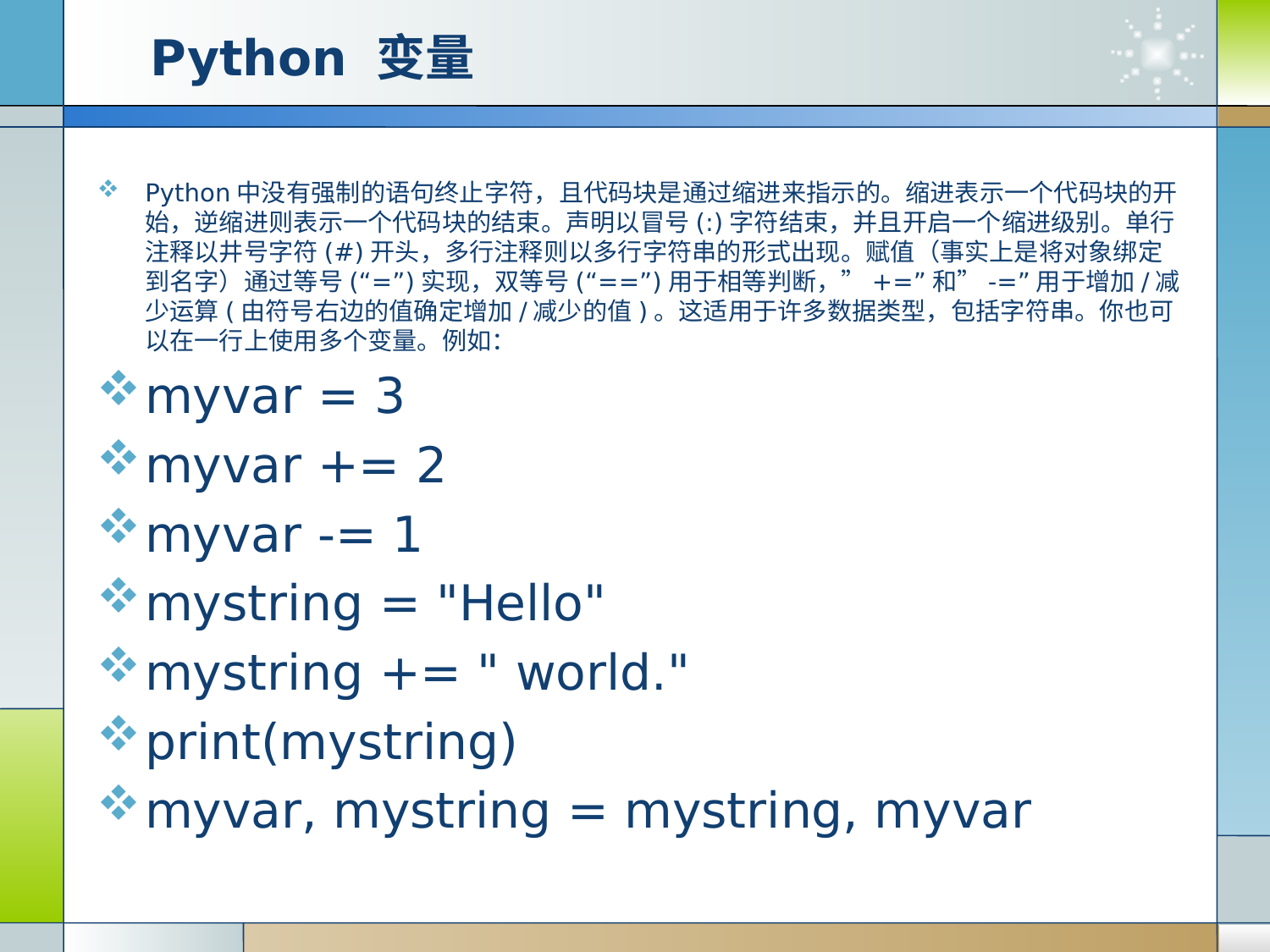

# Python 变量
Python中没有强制的语句终止字符，且代码块是通过缩进来指示的。缩进表示一个代码块的开始，逆缩进则表示一个代码块的结束。声明以冒号(:)字符结束，并且开启一个缩进级别。单行注释以井号字符(#)开头，多行注释则以多行字符串的形式出现。赋值（事实上是将对象绑定到名字）通过等号(“=”)实现，双等号(“==”)用于相等判断，”+=”和”-=”用于增加/减少运算(由符号右边的值确定增加/减少的值)。这适用于许多数据类型，包括字符串。你也可以在一行上使用多个变量。例如：
myvar = 3
myvar += 2
myvar -= 1
mystring = "Hello"
mystring += " world."
print(mystring)
myvar, mystring = mystring, myvar
53